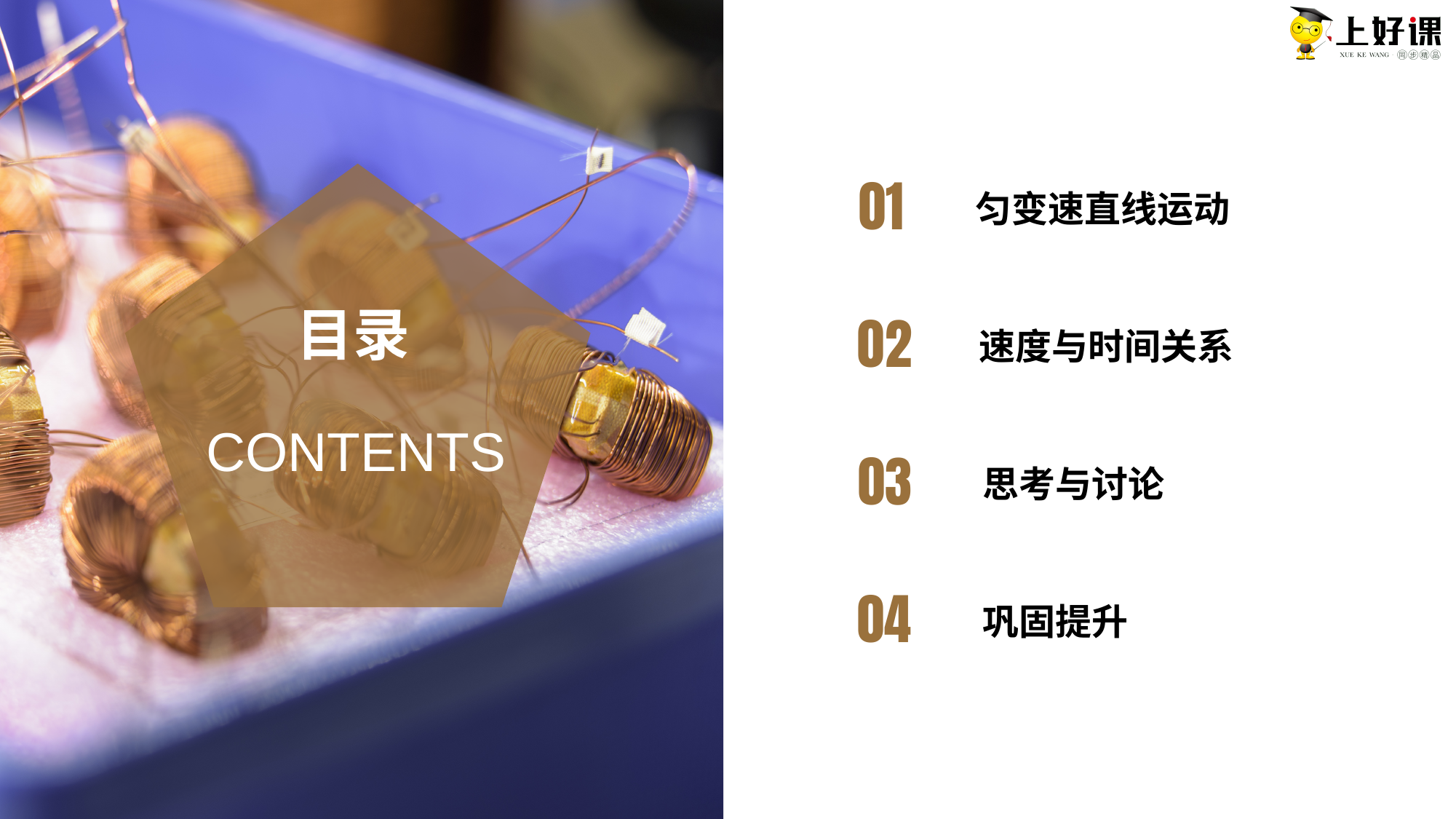

01
匀变速直线运动
02
速度与时间关系
03
思考与讨论
04
巩固提升